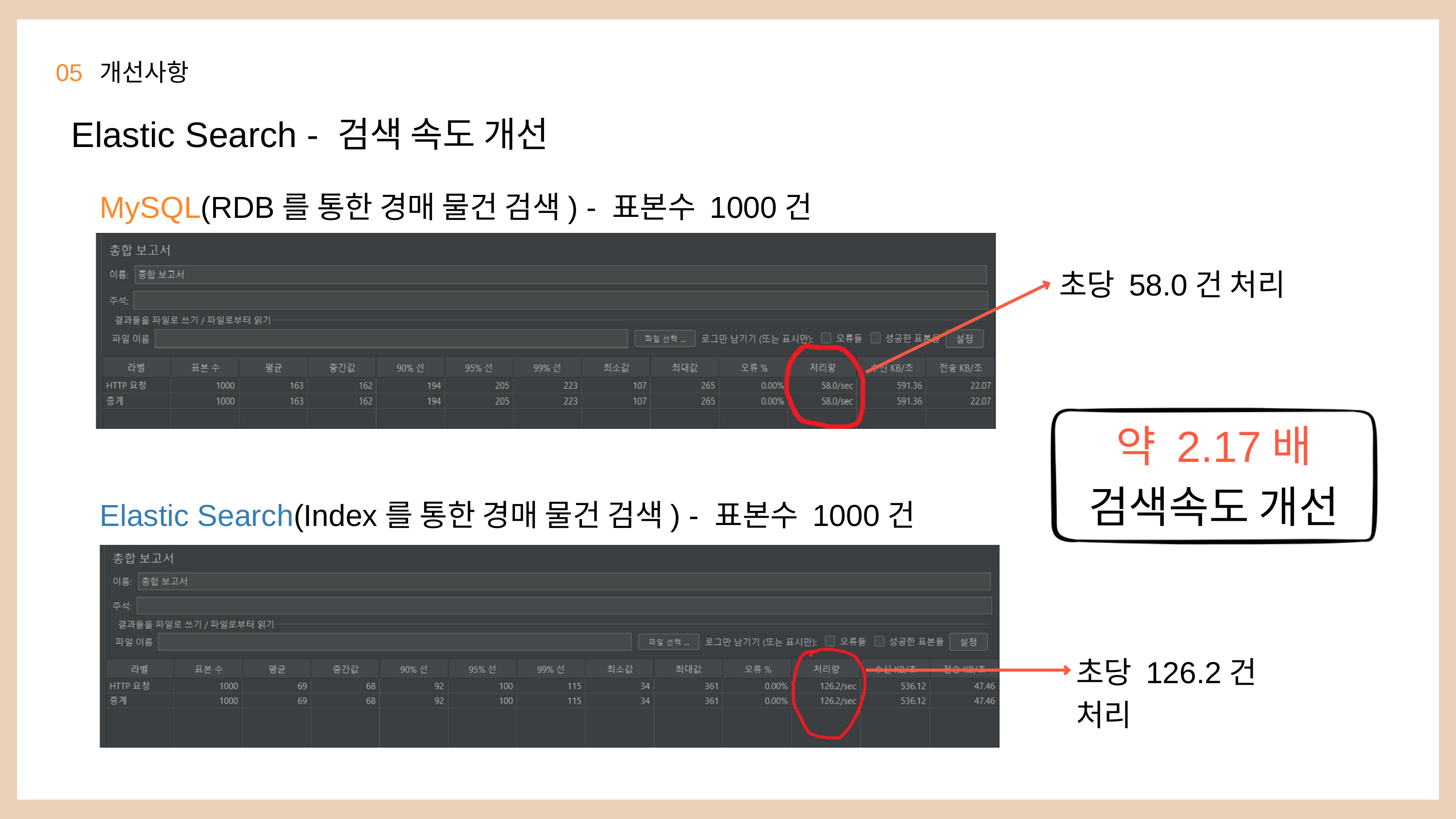

05
개선사항
Elastic Search - 검색 속도 개선
MySQL(RDB를 통한 경매 물건 검색) - 표본수 1000건

초당 58.0건 처리

약 2.17배
검색속도 개선
Elastic Search(Index를 통한 경매 물건 검색) - 표본수 1000건

초당 126.2건 처리